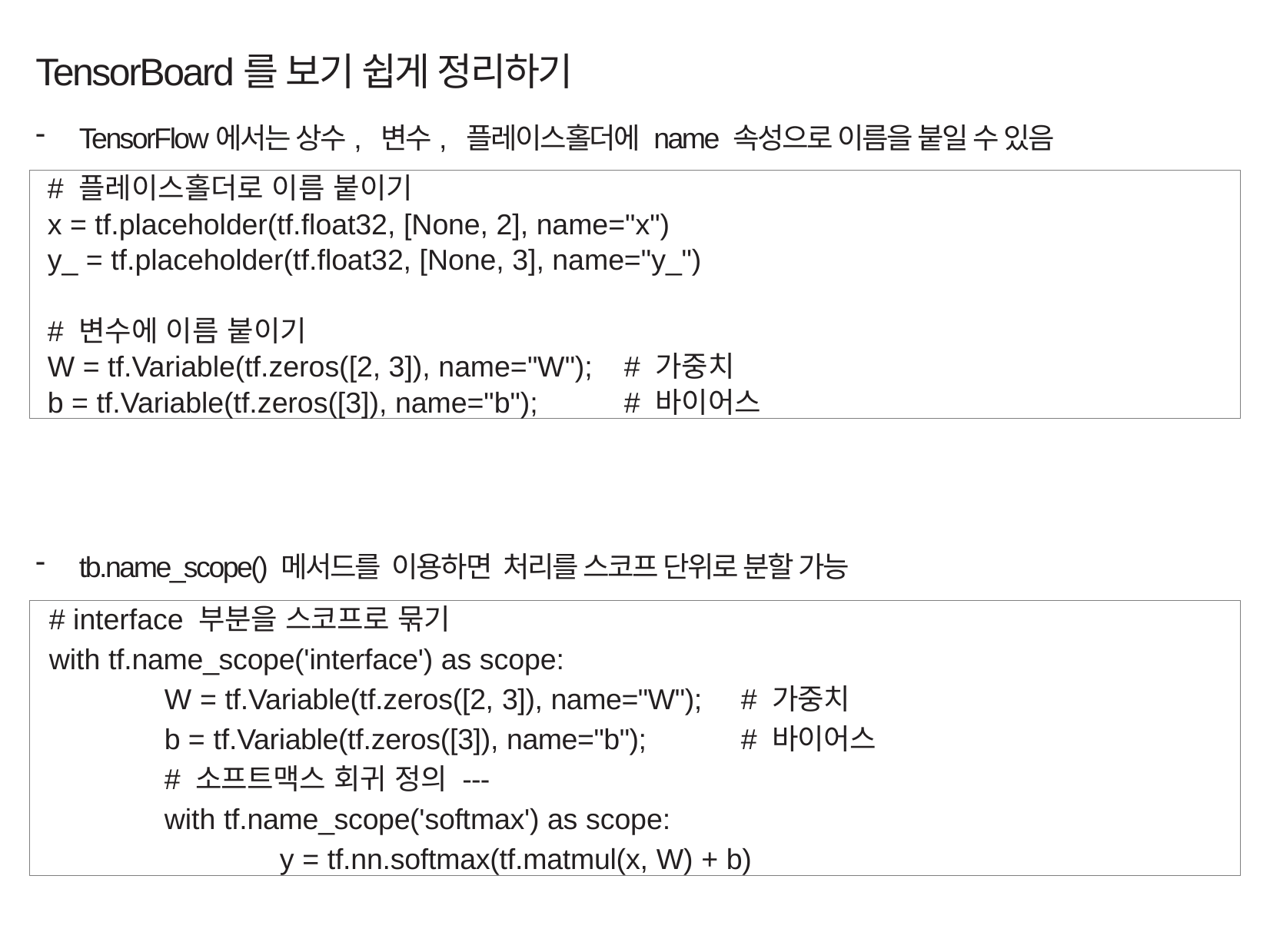

TensorBoard를 보기 쉽게 정리하기
TensorFlow에서는 상수,  변수,  플레이스홀더에 name 속성으로 이름을 붙일 수 있음

tb.name_scope() 메서드를  이용하면  처리를 스코프 단위로 분할 가능

# 플레이스홀더로 이름 붙이기
x = tf.placeholder(tf.float32, [None, 2], name="x")
y_ = tf.placeholder(tf.float32, [None, 3], name="y_")

# 변수에 이름 붙이기
W = tf.Variable(tf.zeros([2, 3]), name="W");	# 가중치
b = tf.Variable(tf.zeros([3]), name="b");	# 바이어스
# interface 부분을 스코프로 묶기
with tf.name_scope('interface') as scope:
	W = tf.Variable(tf.zeros([2, 3]), name="W");	# 가중치
	b = tf.Variable(tf.zeros([3]), name="b");	# 바이어스
	# 소프트맥스 회귀 정의 ---
	with tf.name_scope('softmax') as scope:
		y = tf.nn.softmax(tf.matmul(x, W) + b)